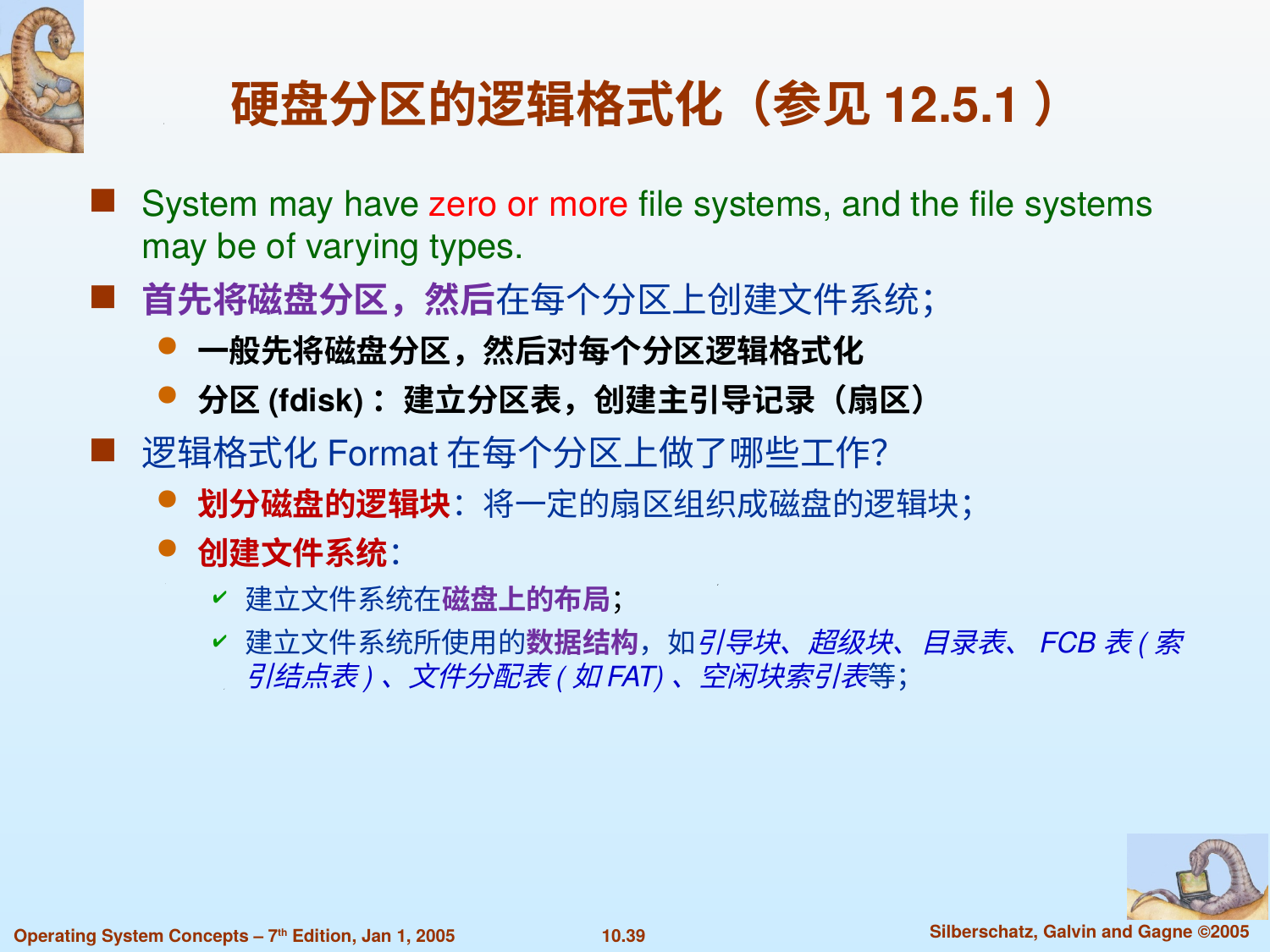

硬盘分区的逻辑格式化（参见12.5.1）
System may have zero or more file systems, and the file systems may be of varying types.
首先将磁盘分区，然后在每个分区上创建文件系统；
一般先将磁盘分区，然后对每个分区逻辑格式化
分区(fdisk)：建立分区表，创建主引导记录（扇区）
逻辑格式化Format在每个分区上做了哪些工作？
划分磁盘的逻辑块：将一定的扇区组织成磁盘的逻辑块；
创建文件系统：
建立文件系统在磁盘上的布局；
建立文件系统所使用的数据结构，如引导块、超级块、目录表、FCB表(索引结点表)、文件分配表(如FAT)、空闲块索引表等；